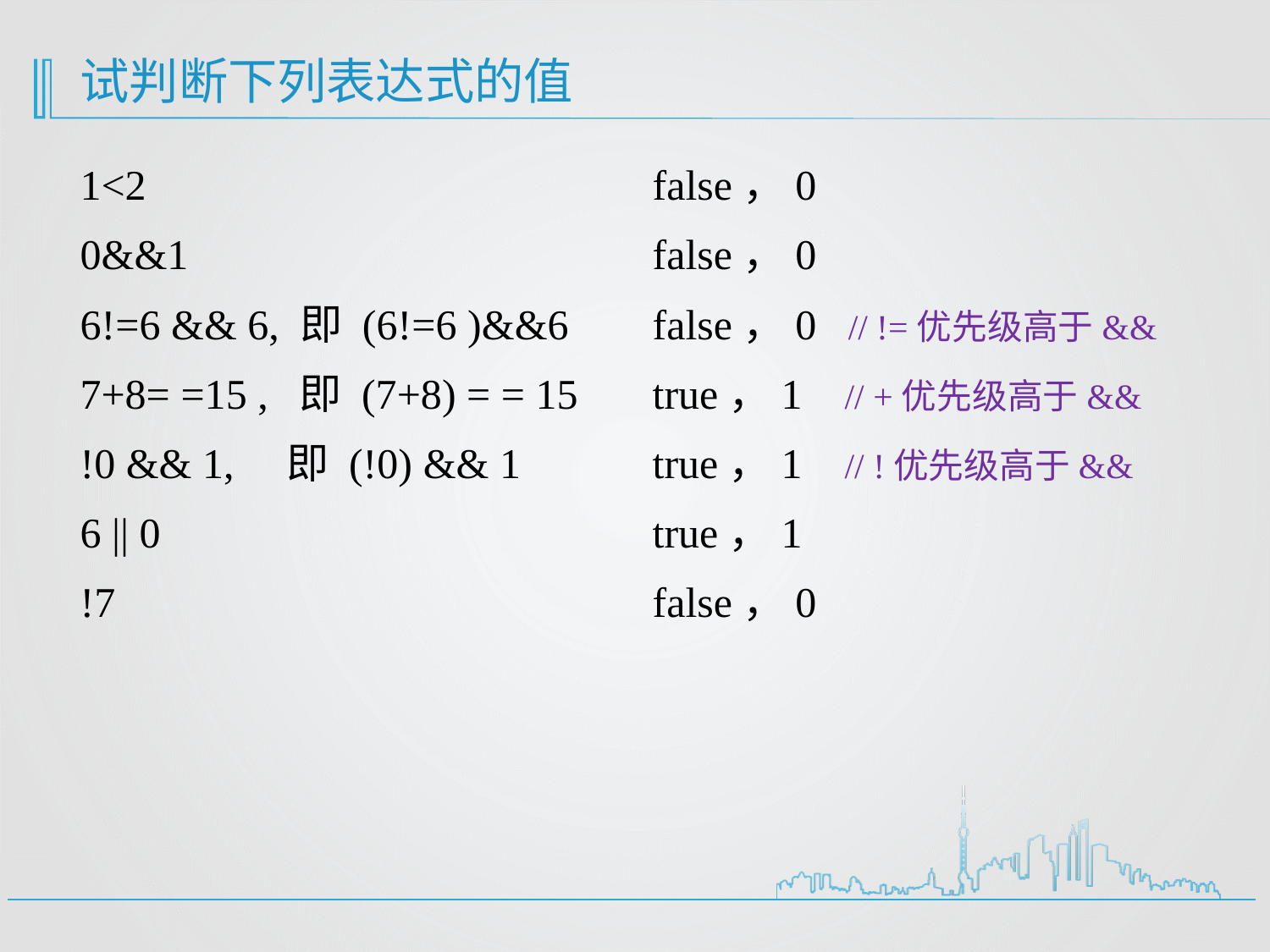

# 试判断下列表达式的值
1<2
0&&1
6!=6 && 6, 即 (6!=6 )&&6
7+8= =15 ,  即 (7+8) = = 15
!0 && 1,    即 (!0) && 1
6 || 0
!7
false，0
false，0
false，0   // !=优先级高于&&
true，1    // +优先级高于&&
true，1    // !优先级高于&&
true，1
false，0